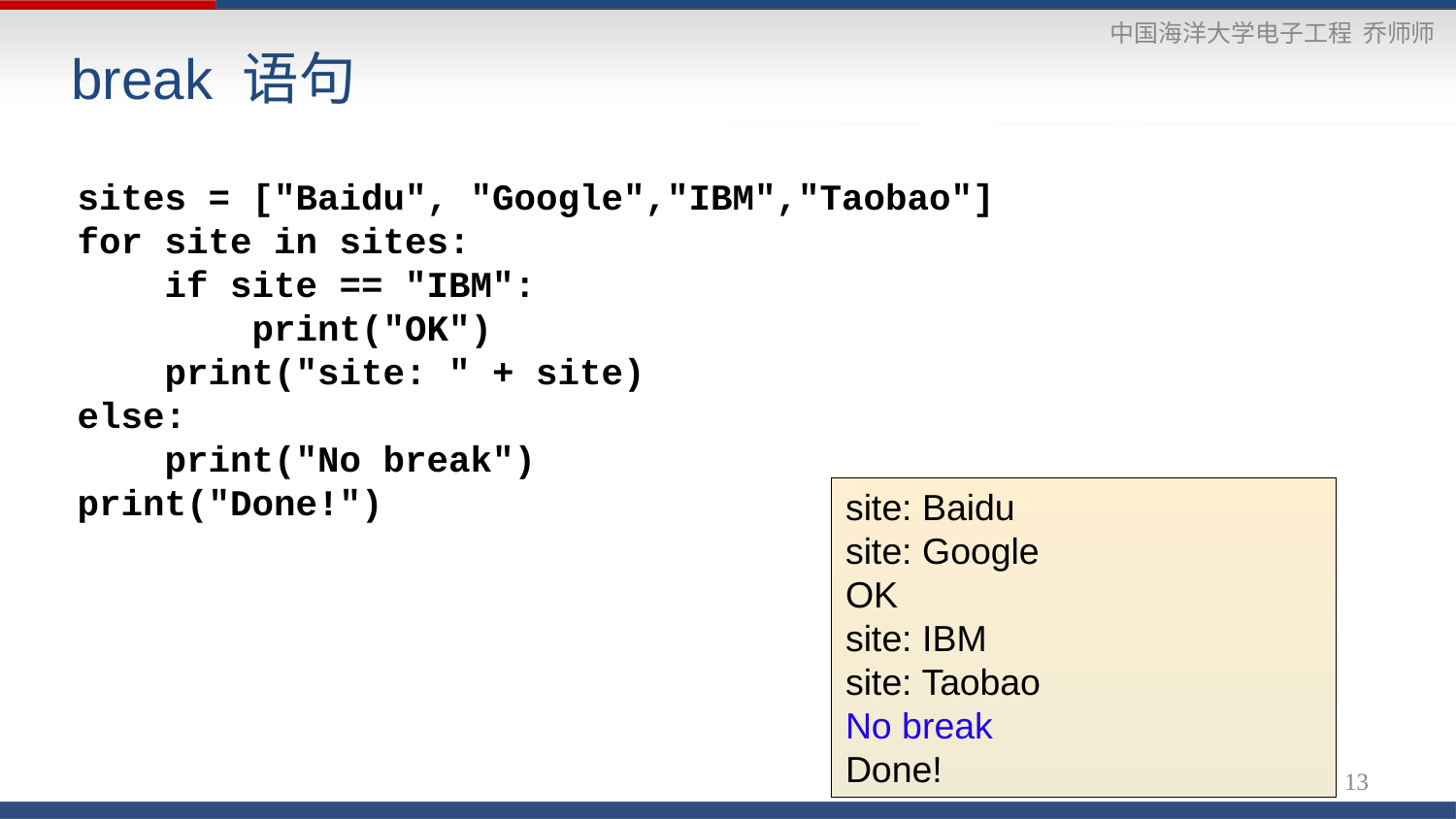

# break 语句

sites = ["Baidu", "Google","IBM","Taobao"]
for site in sites:
    if site == "IBM":
        print("OK")
    print("site: " + site)
else:
    print("No break")
print("Done!")
site: Baidu
site: Google
OK
site: IBM
site: Taobao
No break
Done!
13